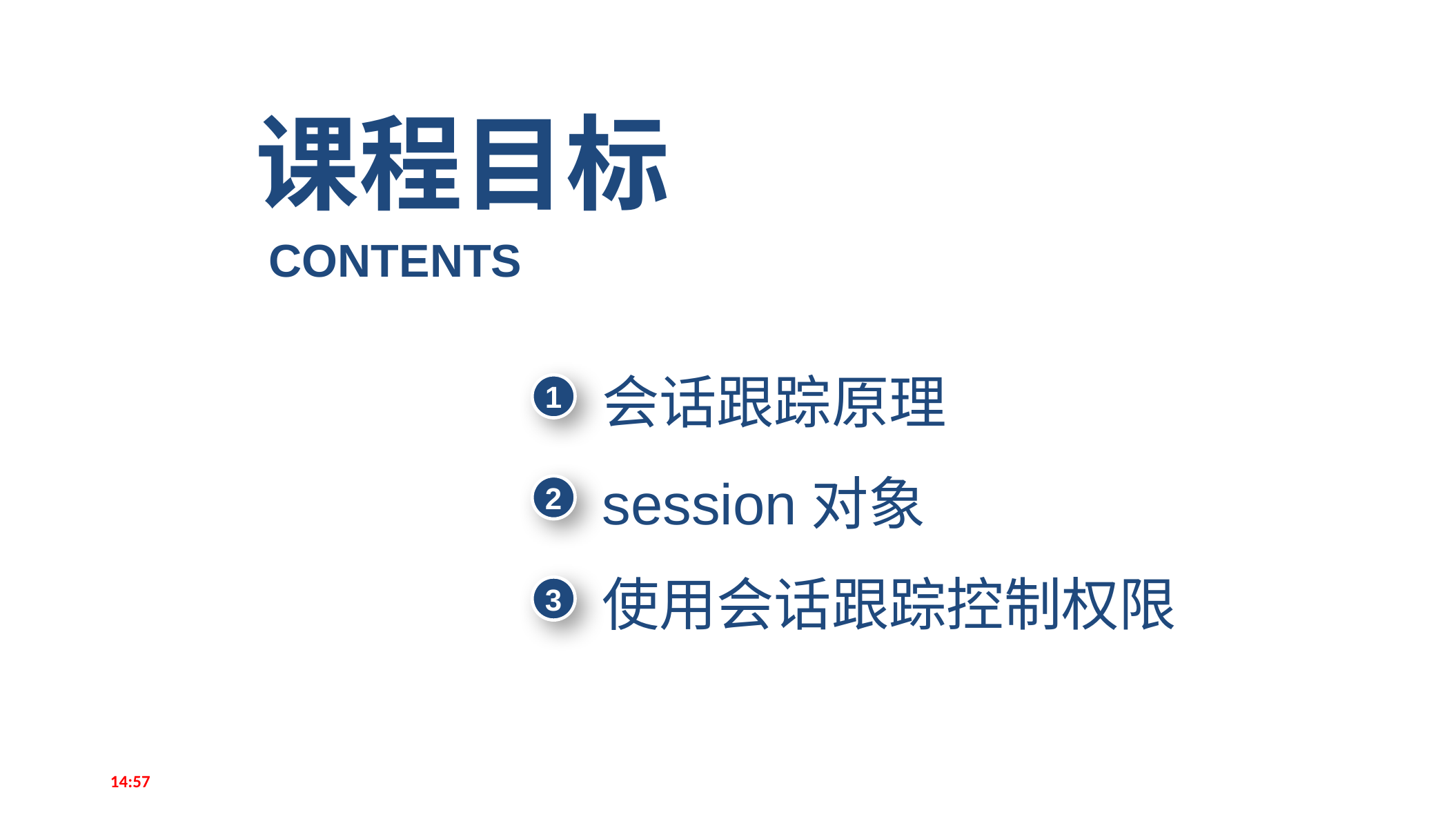

课程目标
CONTENTS
会话跟踪原理
1
session对象
2
使用会话跟踪控制权限
3
14:57